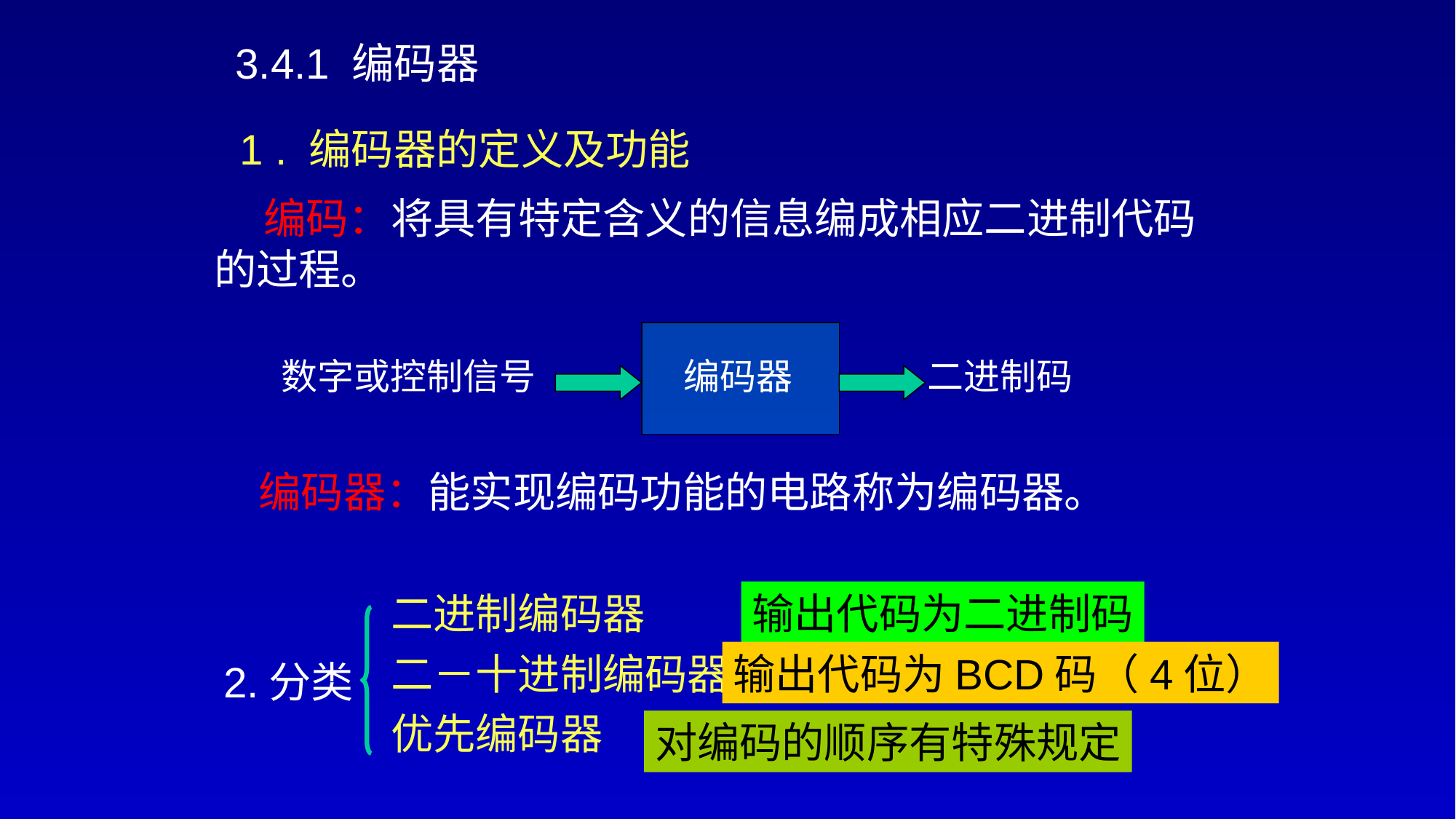

3.4.1 编码器
1 . 编码器的定义及功能
     编码：将具有特定含义的信息编成相应二进制代码的过程。

数字或控制信号
 编码器
二进制码

编码器：能实现编码功能的电路称为编码器。
二进制编码器
输出代码为二进制码

二－十进制编码器
输出代码为BCD码（4位）
2.分类
优先编码器
对编码的顺序有特殊规定